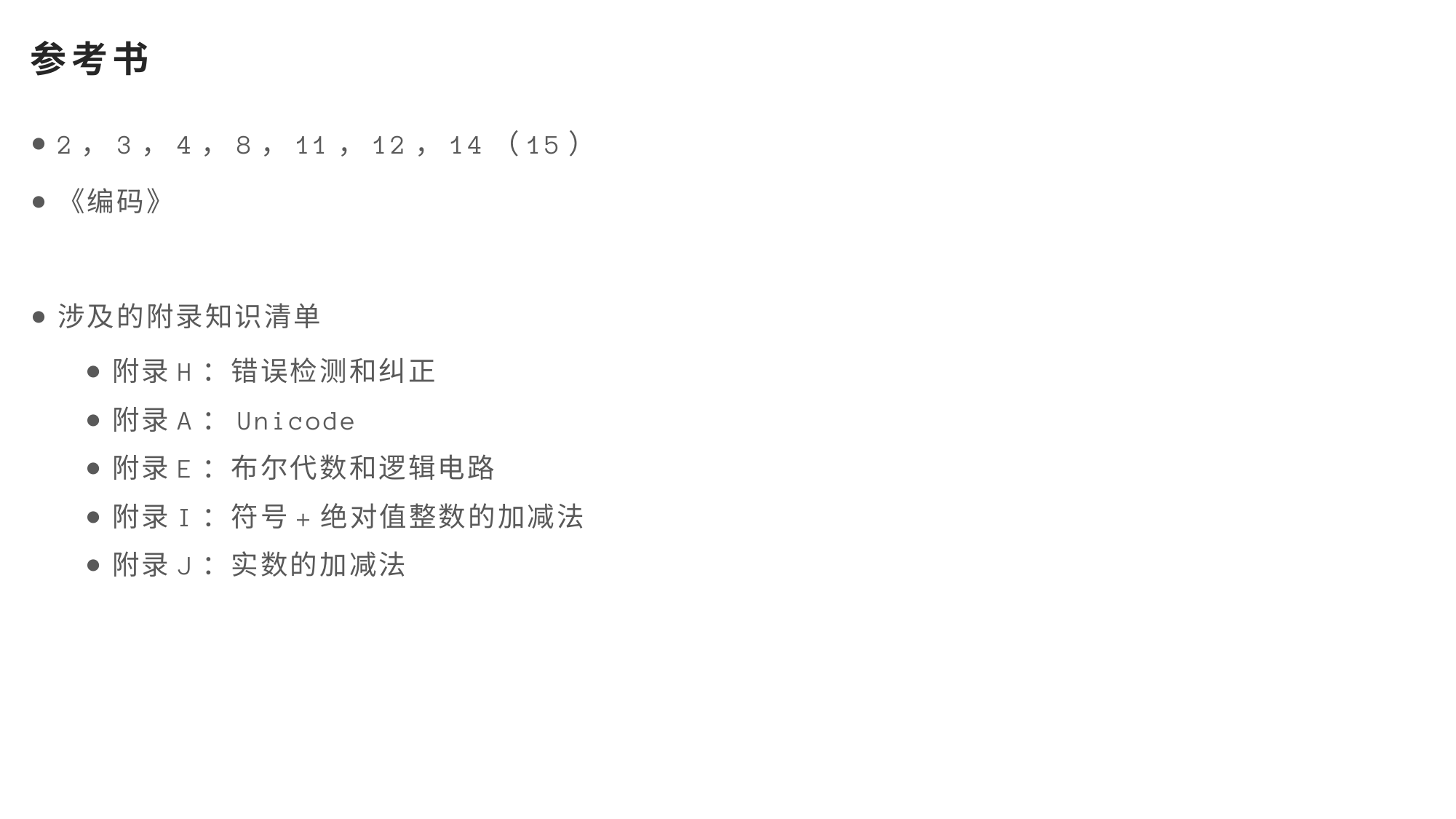

# 参考书
2，3，4，8，11，12，14（15）
《编码》

涉及的附录知识清单
附录H：错误检测和纠正
附录A：Unicode
附录E：布尔代数和逻辑电路
附录I：符号+绝对值整数的加减法
附录J：实数的加减法